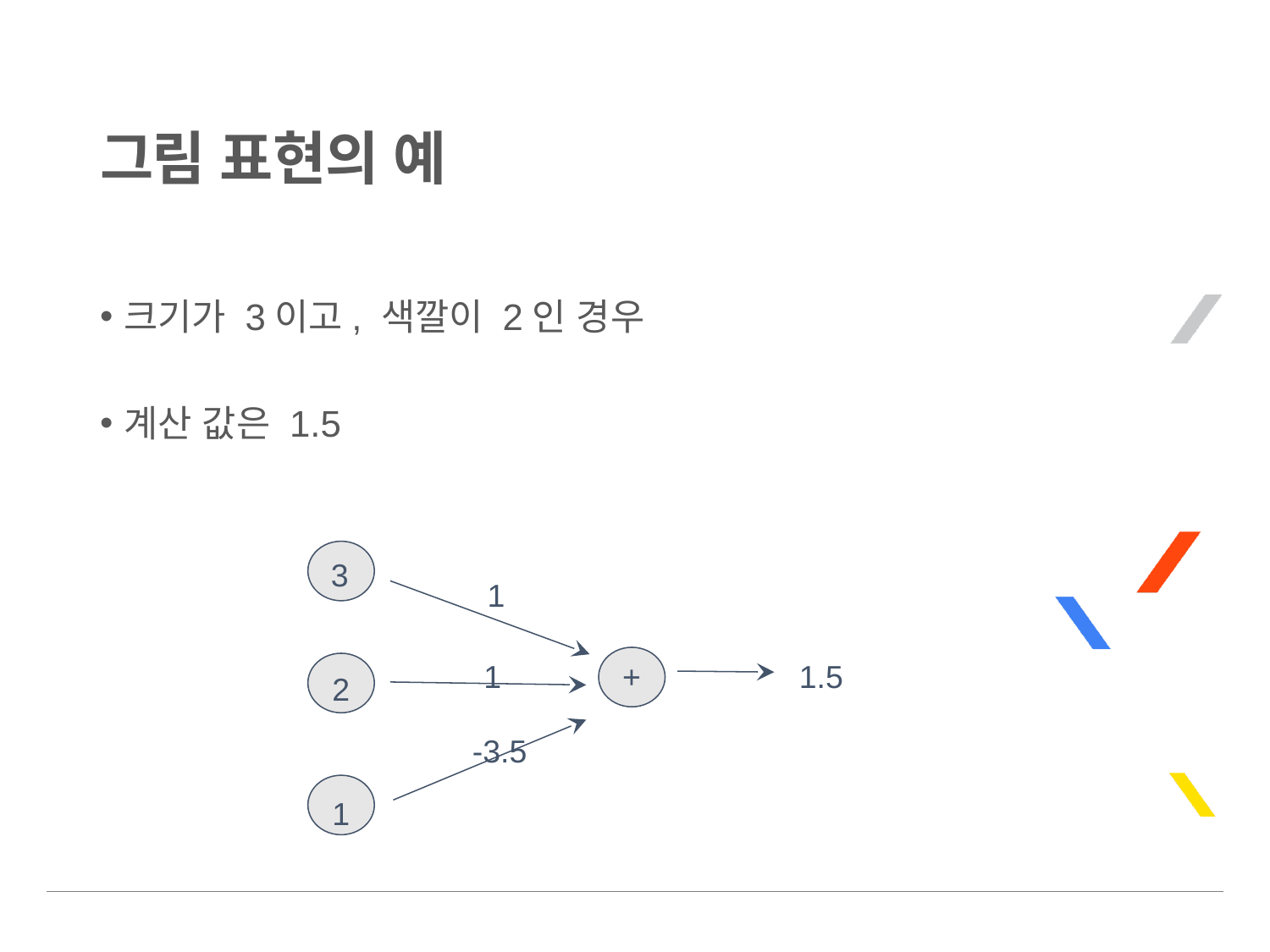

# 그림 표현의 예
크기가 3이고, 색깔이 2인 경우

계산 값은 1.5
3

1
+
1
1.5

2

-3.5

1